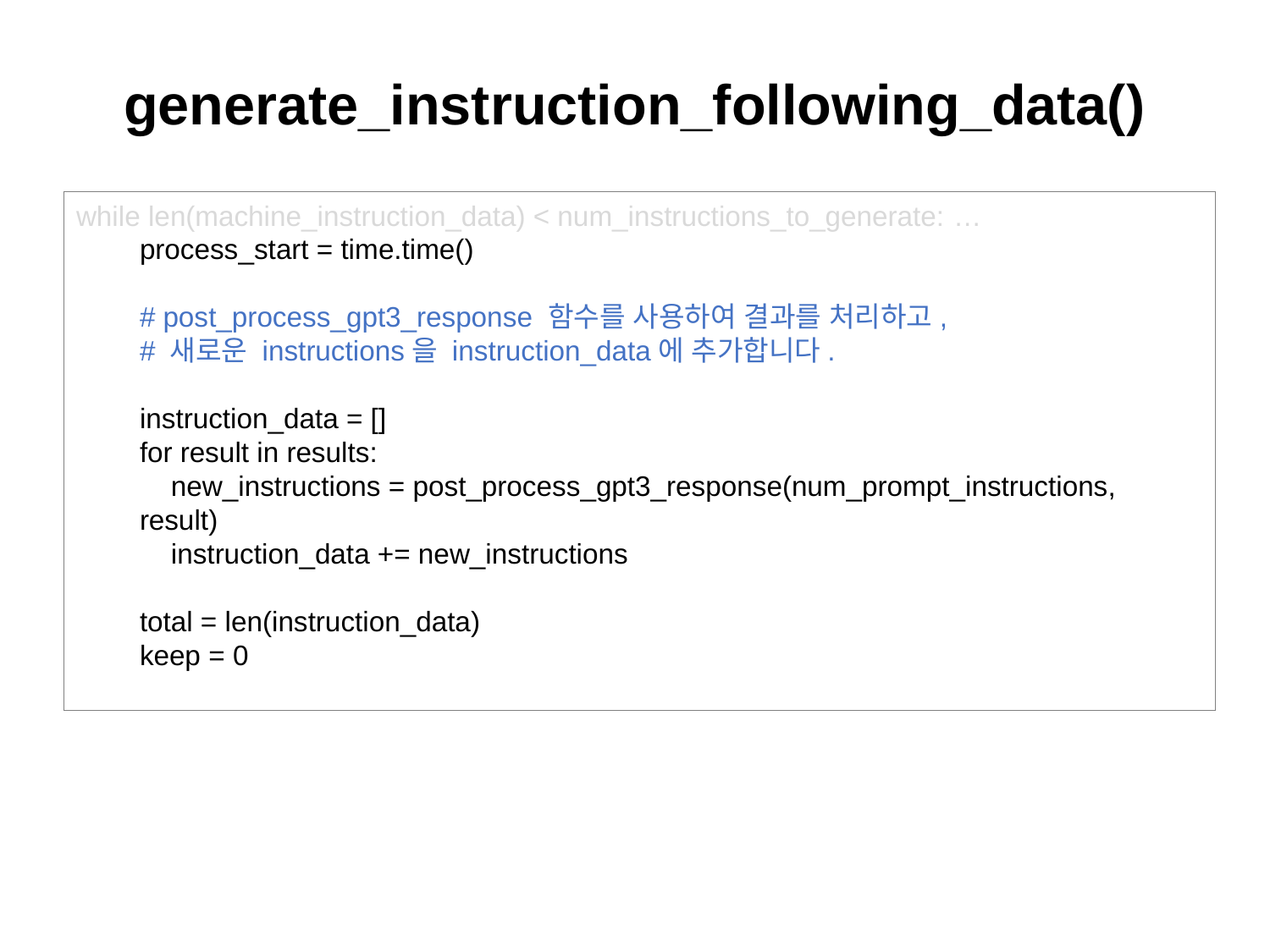

# generate_instruction_following_data()
while len(machine_instruction_data) < num_instructions_to_generate: …
process_start = time.time()
# post_process_gpt3_response 함수를 사용하여 결과를 처리하고,
# 새로운 instructions을 instruction_data에 추가합니다.
instruction_data = []
for result in results:
    new_instructions = post_process_gpt3_response(num_prompt_instructions, result)
    instruction_data += new_instructions
total = len(instruction_data)
keep = 0